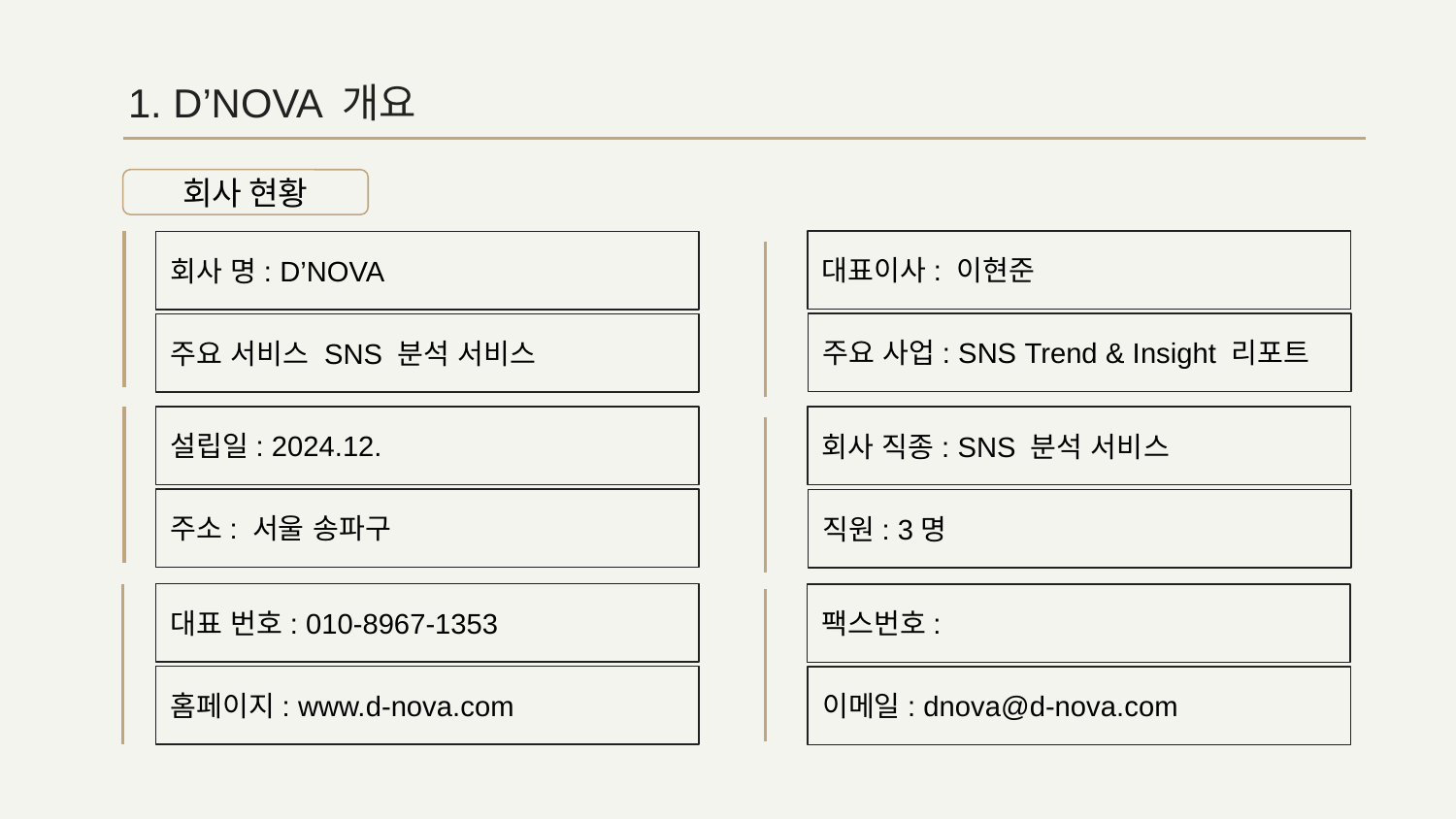

# 1. D’NOVA 개요
회사 현황
대표이사: 이현준
회사 명: D’NOVA
주요 사업: SNS Trend & Insight 리포트
주요 서비스 SNS 분석 서비스
설립일: 2024.12.
회사 직종: SNS 분석 서비스
주소: 서울 송파구
직원: 3명
대표 번호: 010-8967-1353
팩스번호:
홈페이지: www.d-nova.com
이메일: dnova@d-nova.com